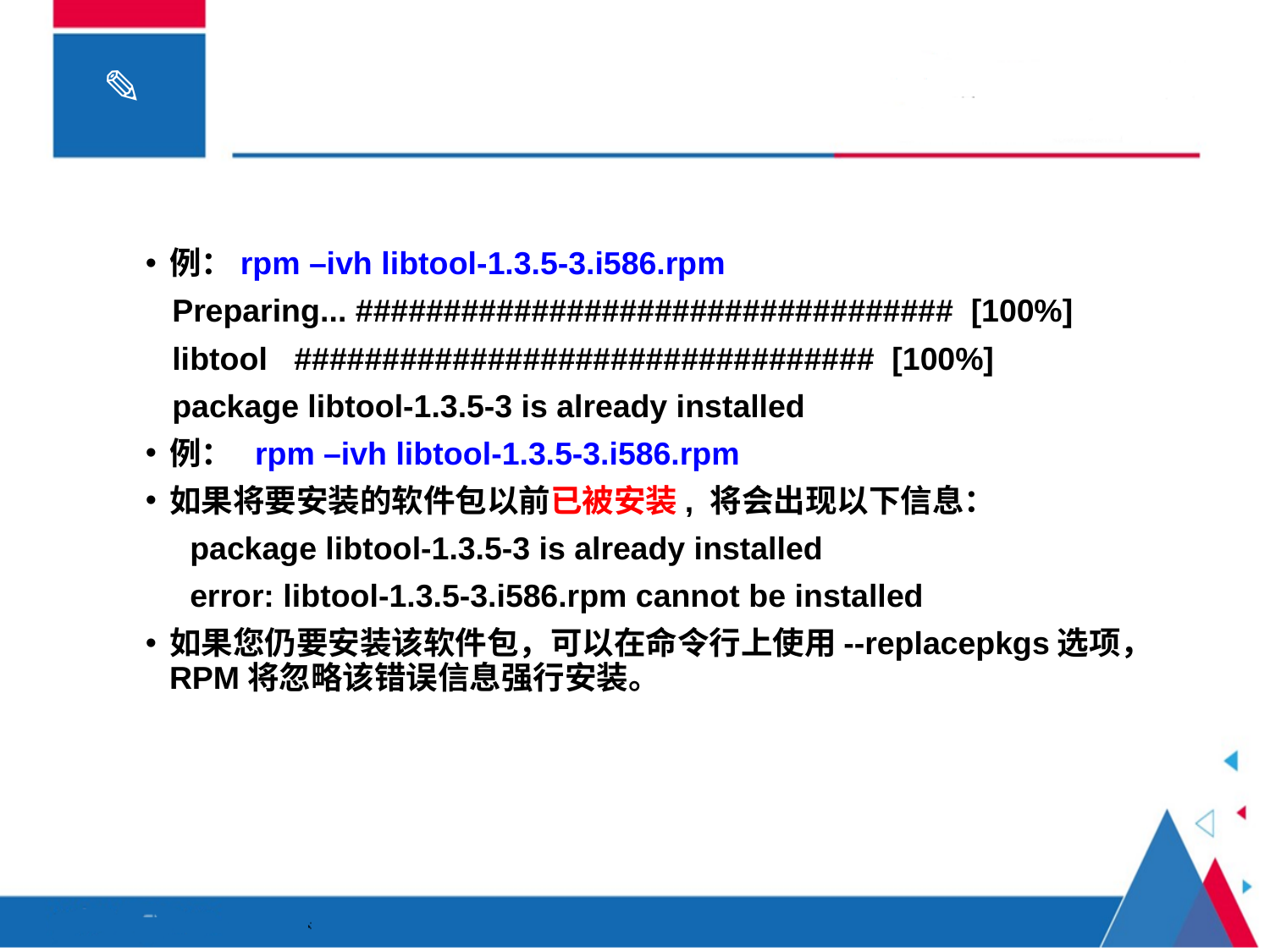

例：rpm –ivh libtool-1.3.5-3.i586.rpm
   Preparing... ##################################  [100%]
   libtool   #################################  [100%]
   package libtool-1.3.5-3 is already installed
例：  rpm –ivh libtool-1.3.5-3.i586.rpm
如果将要安装的软件包以前已被安装, 将会出现以下信息：
     package libtool-1.3.5-3 is already installed
     error: libtool-1.3.5-3.i586.rpm cannot be installed
如果您仍要安装该软件包，可以在命令行上使用--replacepkgs选项，RPM将忽略该错误信息强行安装。